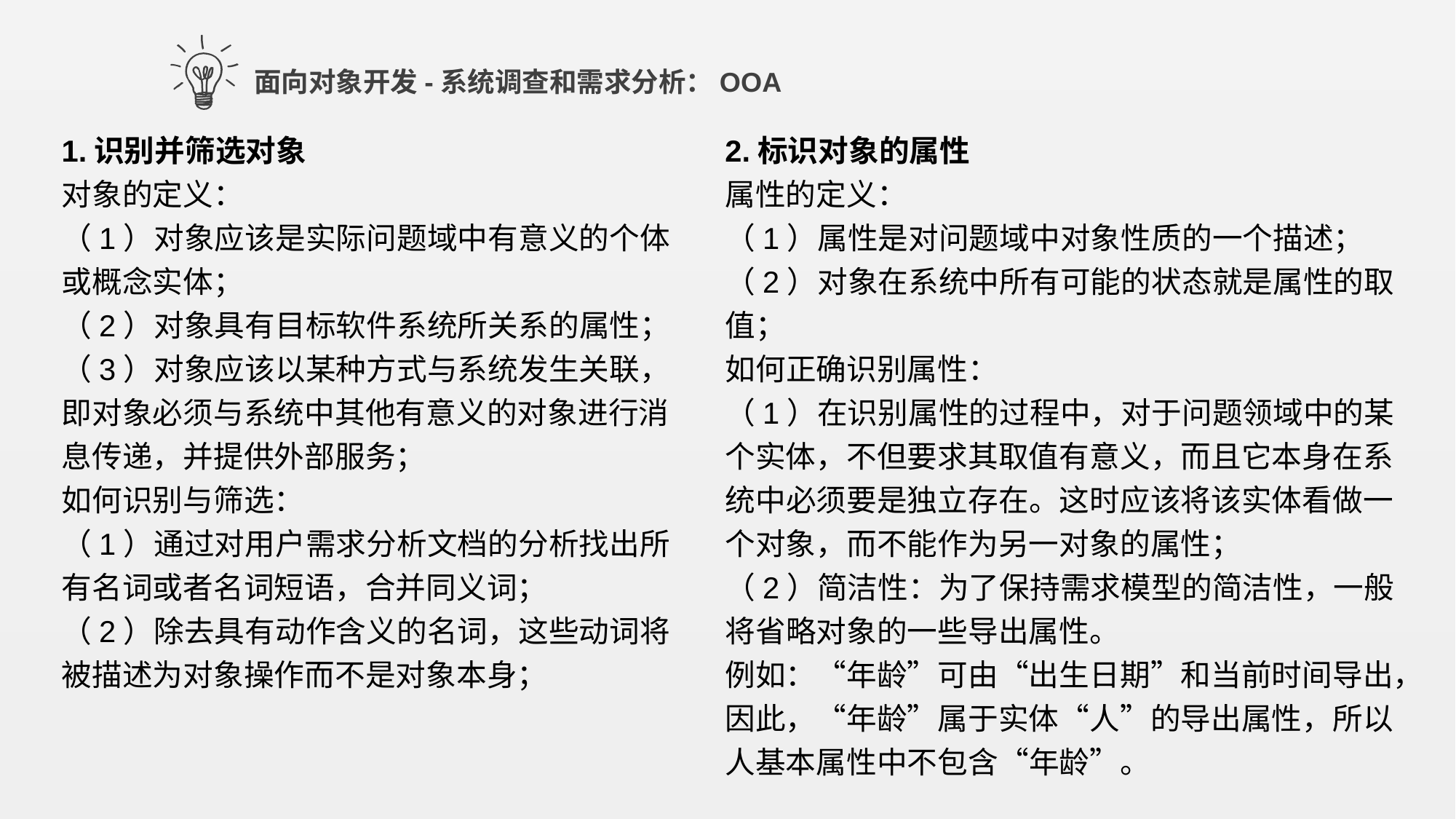

面向对象开发-系统调查和需求分析：OOA
1.识别并筛选对象
对象的定义：
（1）对象应该是实际问题域中有意义的个体或概念实体；
（2）对象具有目标软件系统所关系的属性；
（3）对象应该以某种方式与系统发生关联，即对象必须与系统中其他有意义的对象进行消息传递，并提供外部服务；
如何识别与筛选：
（1）通过对用户需求分析文档的分析找出所有名词或者名词短语，合并同义词；
（2）除去具有动作含义的名词，这些动词将被描述为对象操作而不是对象本身；
2.标识对象的属性
属性的定义：
（1）属性是对问题域中对象性质的一个描述；
（2）对象在系统中所有可能的状态就是属性的取值；
如何正确识别属性：
（1）在识别属性的过程中，对于问题领域中的某个实体，不但要求其取值有意义，而且它本身在系统中必须要是独立存在。这时应该将该实体看做一个对象，而不能作为另一对象的属性；
（2）简洁性：为了保持需求模型的简洁性，一般将省略对象的一些导出属性。
例如：“年龄”可由“出生日期”和当前时间导出，因此，“年龄”属于实体“人”的导出属性，所以人基本属性中不包含“年龄”。